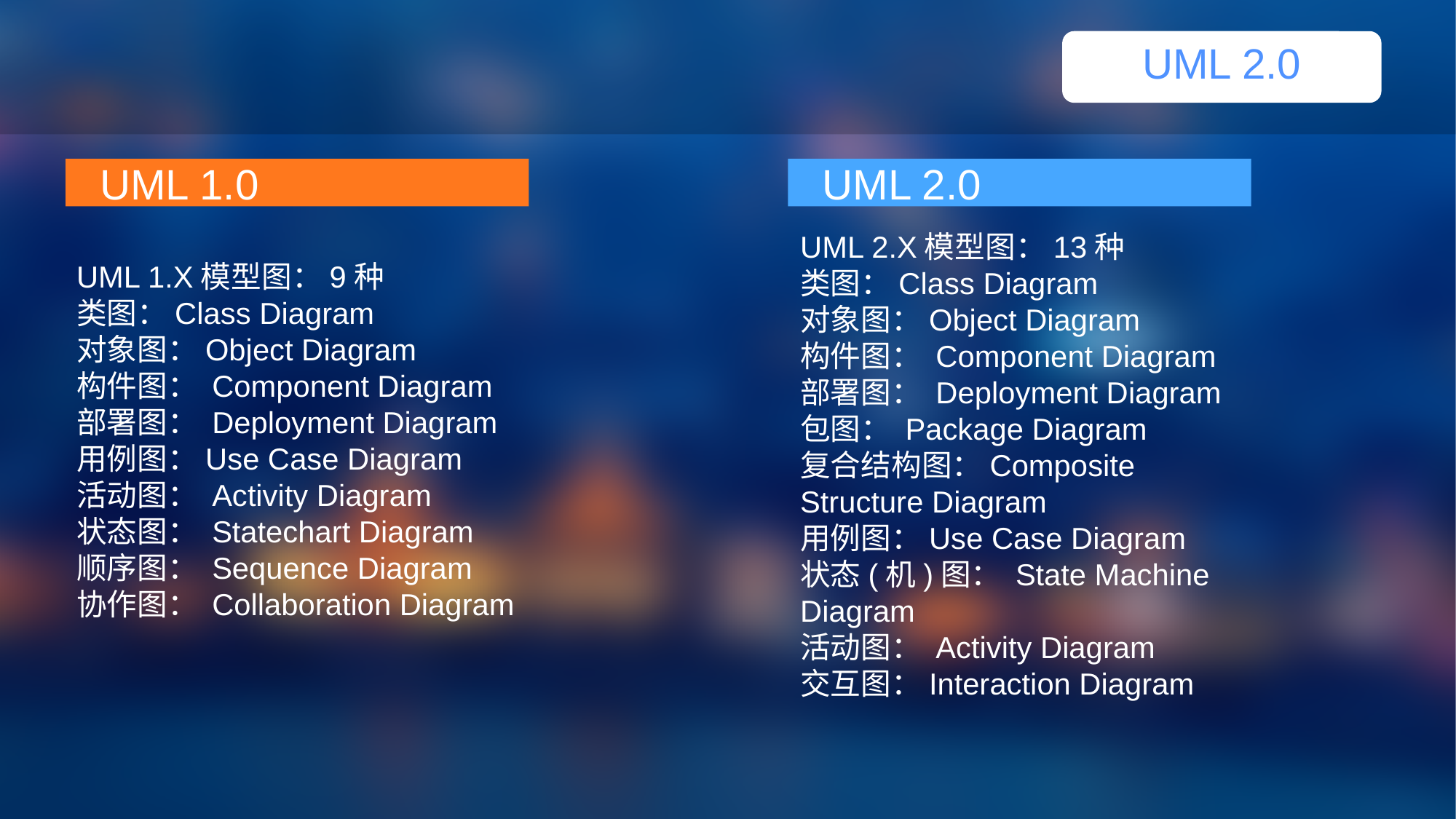

UML 2.0
  UML 1.0
  UML 2.0
UML 2.X模型图：13种
类图：Class Diagram
对象图：Object Diagram
构件图： Component Diagram
部署图： Deployment Diagram
包图： Package Diagram
复合结构图：Composite Structure Diagram
用例图：Use Case Diagram
状态(机)图： State Machine Diagram
活动图： Activity Diagram
交互图：Interaction Diagram

UML 1.X模型图：9种
类图：Class Diagram
对象图：Object Diagram
构件图： Component Diagram
部署图： Deployment Diagram
用例图：Use Case Diagram
活动图： Activity Diagram
状态图： Statechart Diagram
顺序图： Sequence Diagram
协作图： Collaboration Diagram

1
                     点击添加标题